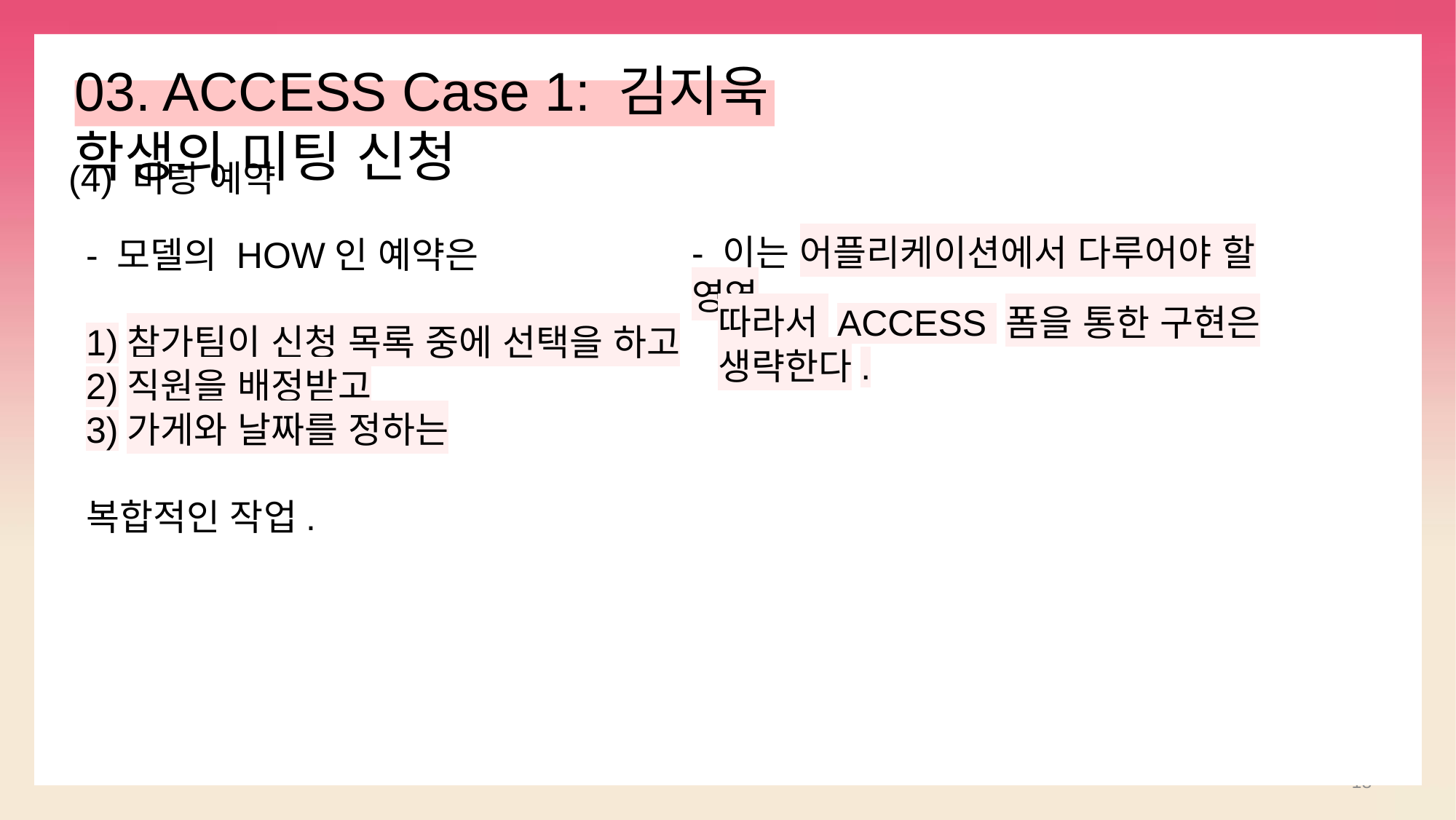

03. ACCESS Case 1: 김지욱 학생의 미팅 신청

(4) 미팅 예약
- 이는 어플리케이션에서 다루어야 할 영역
따라서 ACCESS 폼을 통한 구현은
생략한다.
- 모델의 HOW인 예약은

참가팀이 신청 목록 중에 선택을 하고
직원을 배정받고
가게와 날짜를 정하는

복합적인 작업.
18